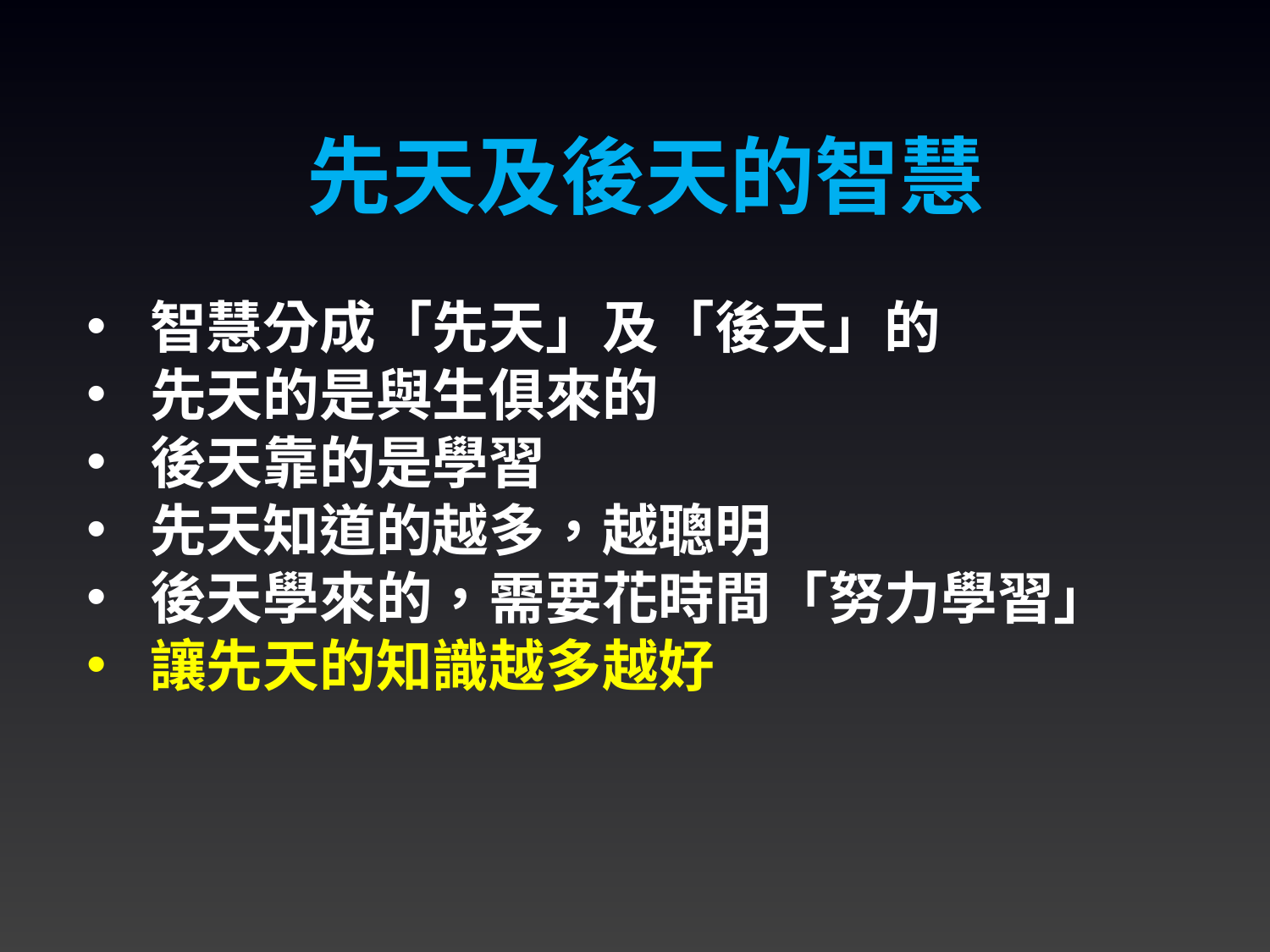

先天及後天的智慧
智慧分成「先天」及「後天」的
先天的是與生俱來的
後天靠的是學習
先天知道的越多，越聰明
後天學來的，需要花時間「努力學習」
讓先天的知識越多越好